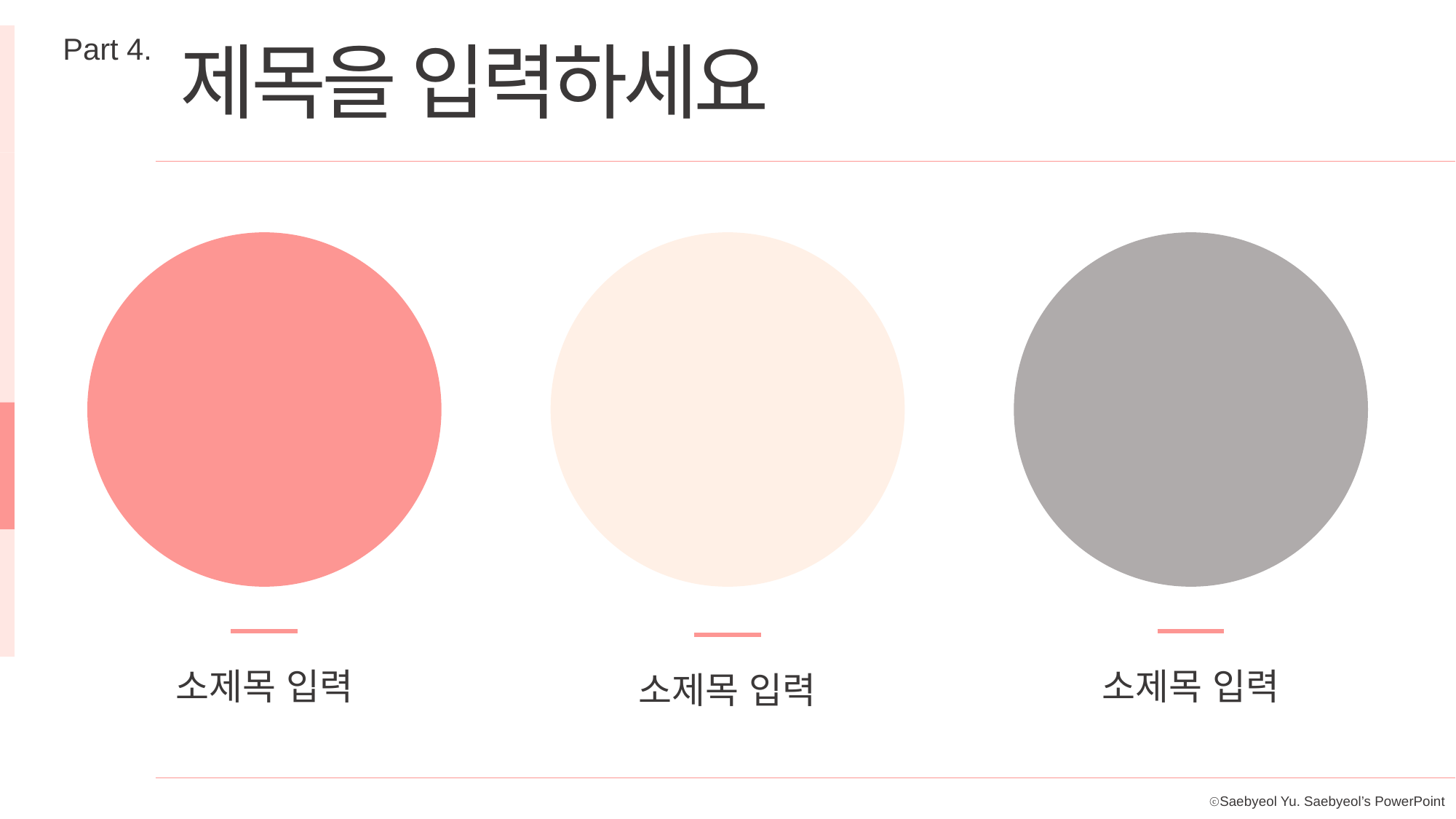

Part 4.

제목을 입력하세요

소제목 입력
소제목 입력
소제목 입력